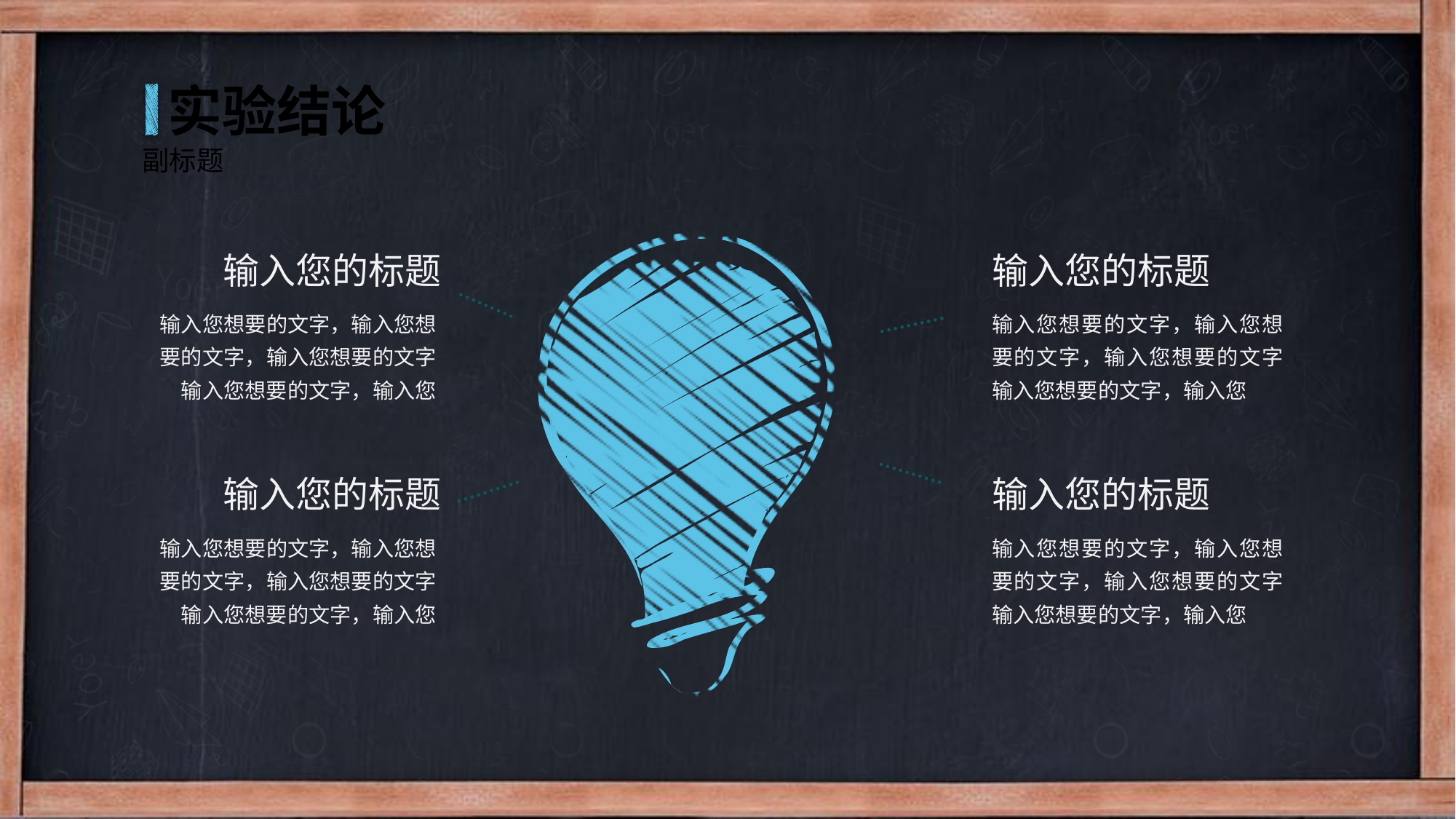

实验结论

副标题

输入您的标题
输入您的标题
输入您想要的文字，输入您想要的文字，输入您想要的文字输入您想要的文字，输入您
输入您想要的文字，输入您想要的文字，输入您想要的文字输入您想要的文字，输入您
输入您的标题
输入您的标题
输入您想要的文字，输入您想要的文字，输入您想要的文字输入您想要的文字，输入您
输入您想要的文字，输入您想要的文字，输入您想要的文字输入您想要的文字，输入您